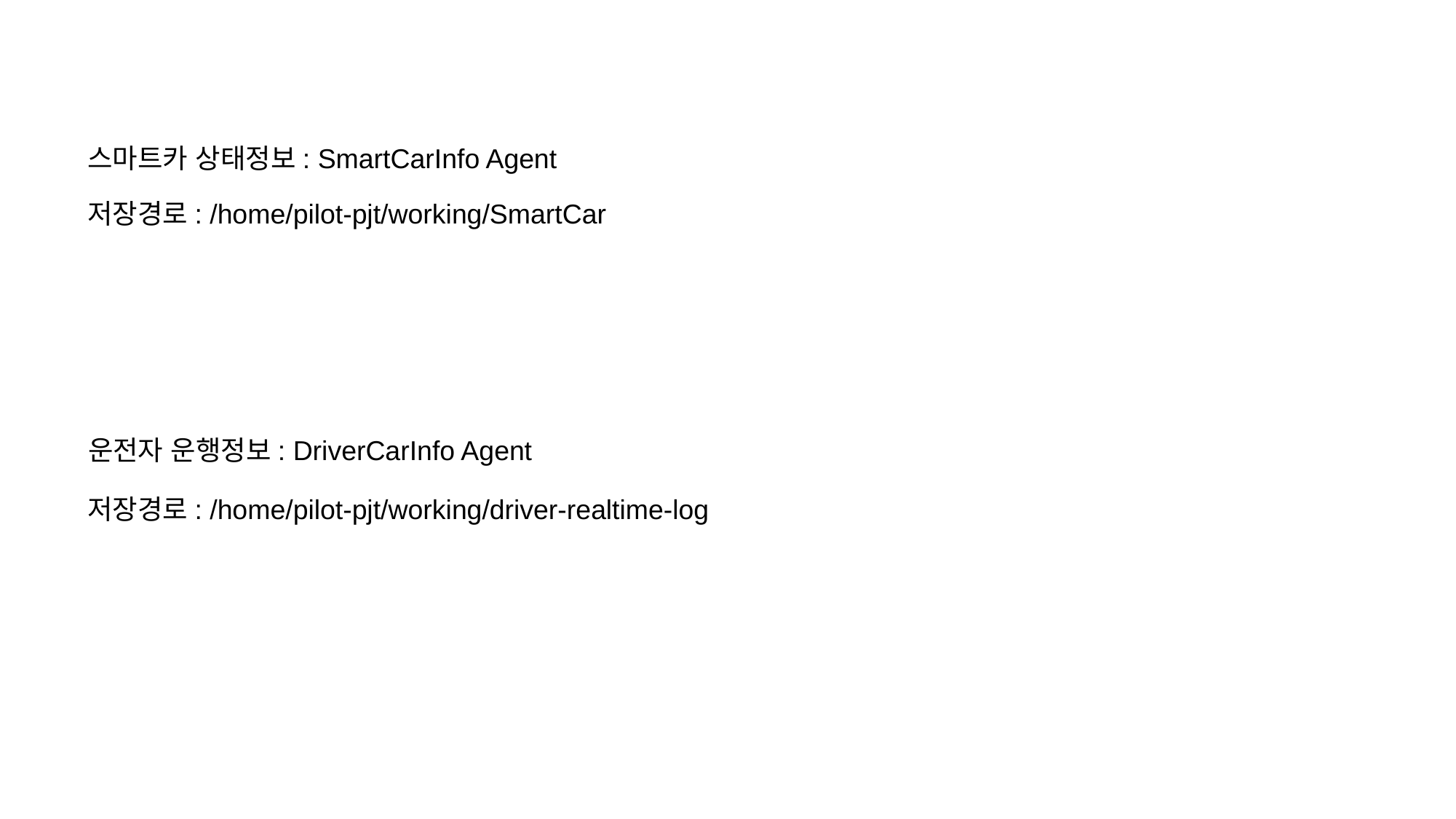

스마트카 상태정보: SmartCarInfo Agent
저장경로: /home/pilot-pjt/working/SmartCar
운전자 운행정보: DriverCarInfo Agent
저장경로: /home/pilot-pjt/working/driver-realtime-log